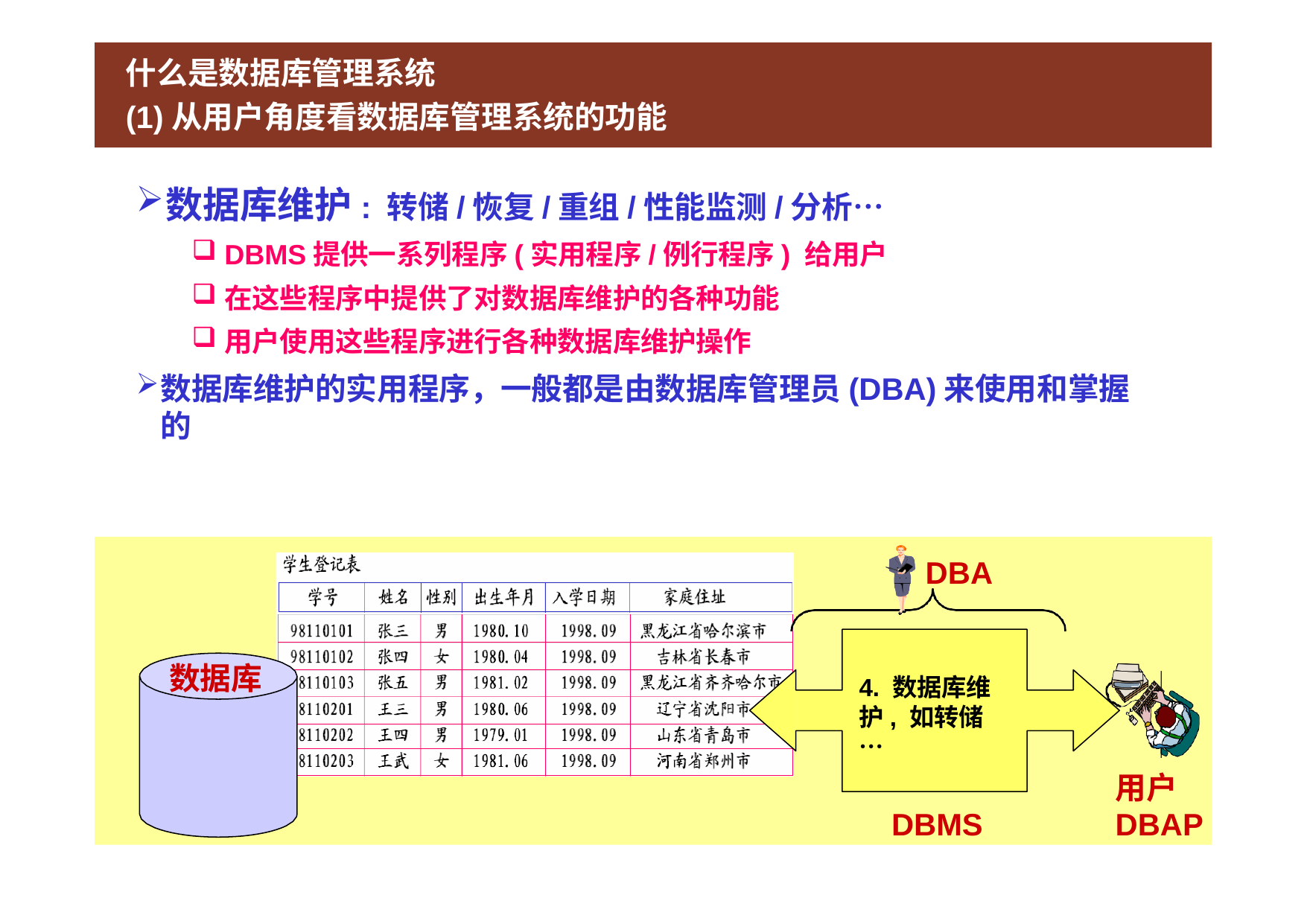

# 什么是数据库管理系统
(1)从用户角度看数据库管理系统的功能
数据库维护: 转储/恢复/重组/性能监测/分析…
DBMS提供一系列程序(实用程序/例行程序) 给用户
在这些程序中提供了对数据库维护的各种功能
用户使用这些程序进行各种数据库维护操作
数据库维护的实用程序，一般都是由数据库管理员(DBA)来使用和掌握的

DBA

数据库

4. 数据库维 护, 如转储 …

用户
DBAP
DBMS